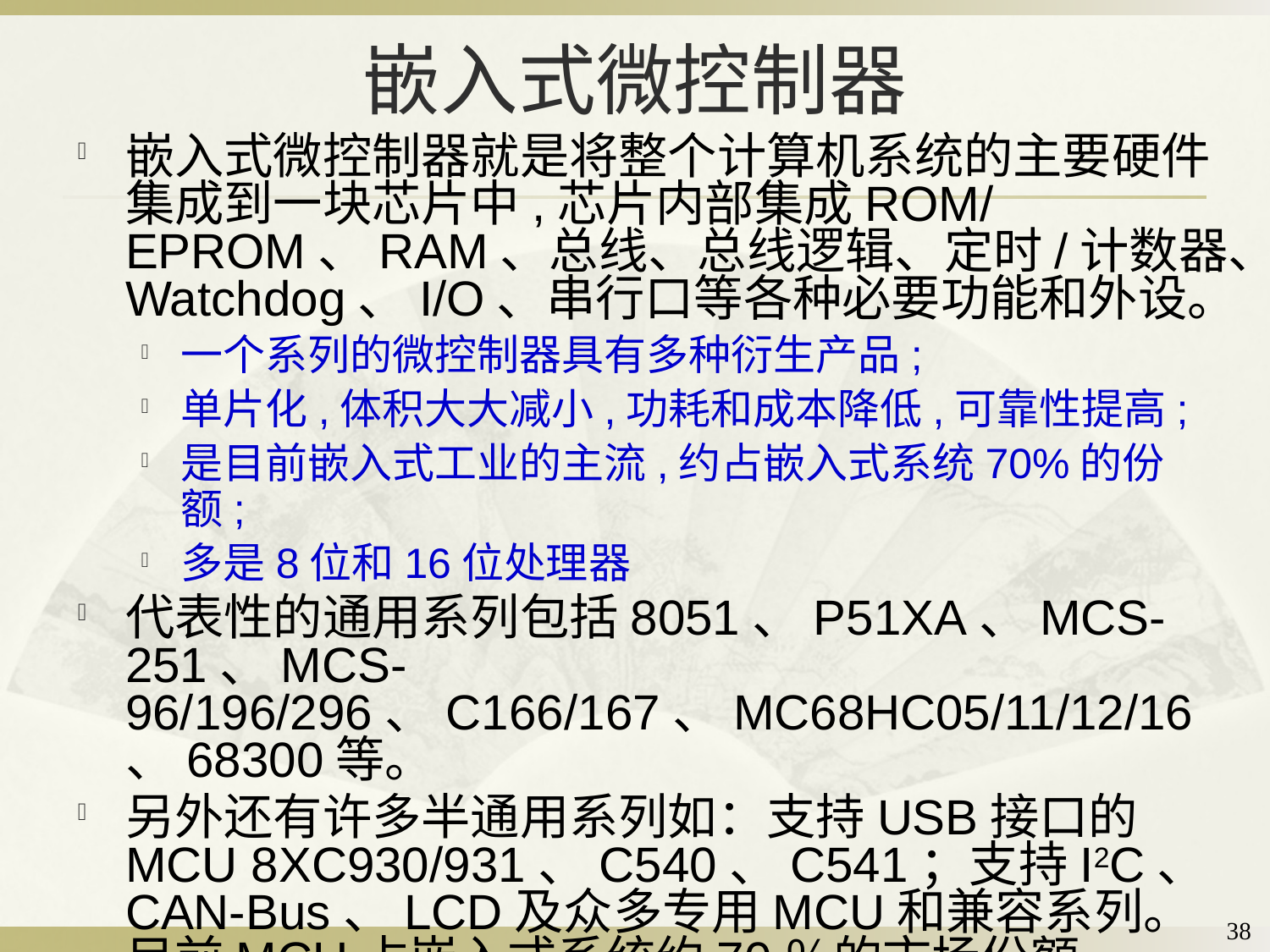

# 嵌入式微控制器
嵌入式微控制器就是将整个计算机系统的主要硬件集成到一块芯片中,芯片内部集成ROM/EPROM、RAM、总线、总线逻辑、定时/计数器、Watchdog、I/O、串行口等各种必要功能和外设。
一个系列的微控制器具有多种衍生产品;
单片化,体积大大减小,功耗和成本降低,可靠性提高;
是目前嵌入式工业的主流,约占嵌入式系统70%的份额;
多是8位和16位处理器
代表性的通用系列包括8051、P51XA、MCS-251、MCS-96/196/296、C166/167、MC68HC05/11/12/16、68300等。
另外还有许多半通用系列如：支持USB接口的MCU 8XC930/931、C540、C541；支持I2C、CAN-Bus、LCD及众多专用MCU和兼容系列。目前MCU占嵌入式系统约70％的市场份额。